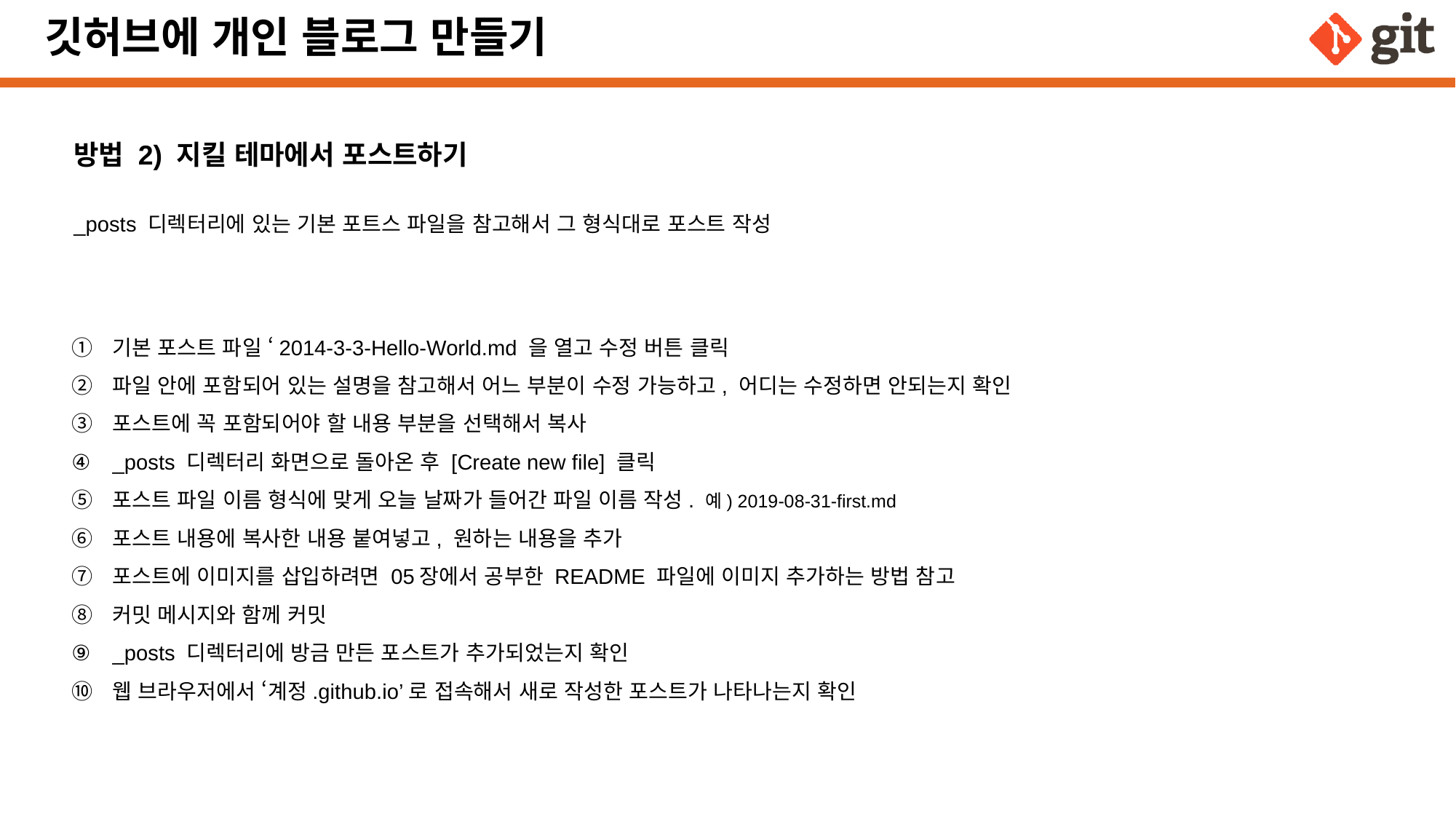

# 깃허브에 개인 블로그 만들기
방법 2) 지킬 테마에서 포스트하기
_posts 디렉터리에 있는 기본 포트스 파일을 참고해서 그 형식대로 포스트 작성
기본 포스트 파일 ‘2014-3-3-Hello-World.md 을 열고 수정 버튼 클릭
파일 안에 포함되어 있는 설명을 참고해서 어느 부분이 수정 가능하고, 어디는 수정하면 안되는지 확인
포스트에 꼭 포함되어야 할 내용 부분을 선택해서 복사
_posts 디렉터리 화면으로 돌아온 후 [Create new file] 클릭
포스트 파일 이름 형식에 맞게 오늘 날짜가 들어간 파일 이름 작성. 예) 2019-08-31-first.md
포스트 내용에 복사한 내용 붙여넣고, 원하는 내용을 추가
포스트에 이미지를 삽입하려면 05장에서 공부한 README 파일에 이미지 추가하는 방법 참고
커밋 메시지와 함께 커밋
_posts 디렉터리에 방금 만든 포스트가 추가되었는지 확인
웹 브라우저에서 ‘계정.github.io’로 접속해서 새로 작성한 포스트가 나타나는지 확인